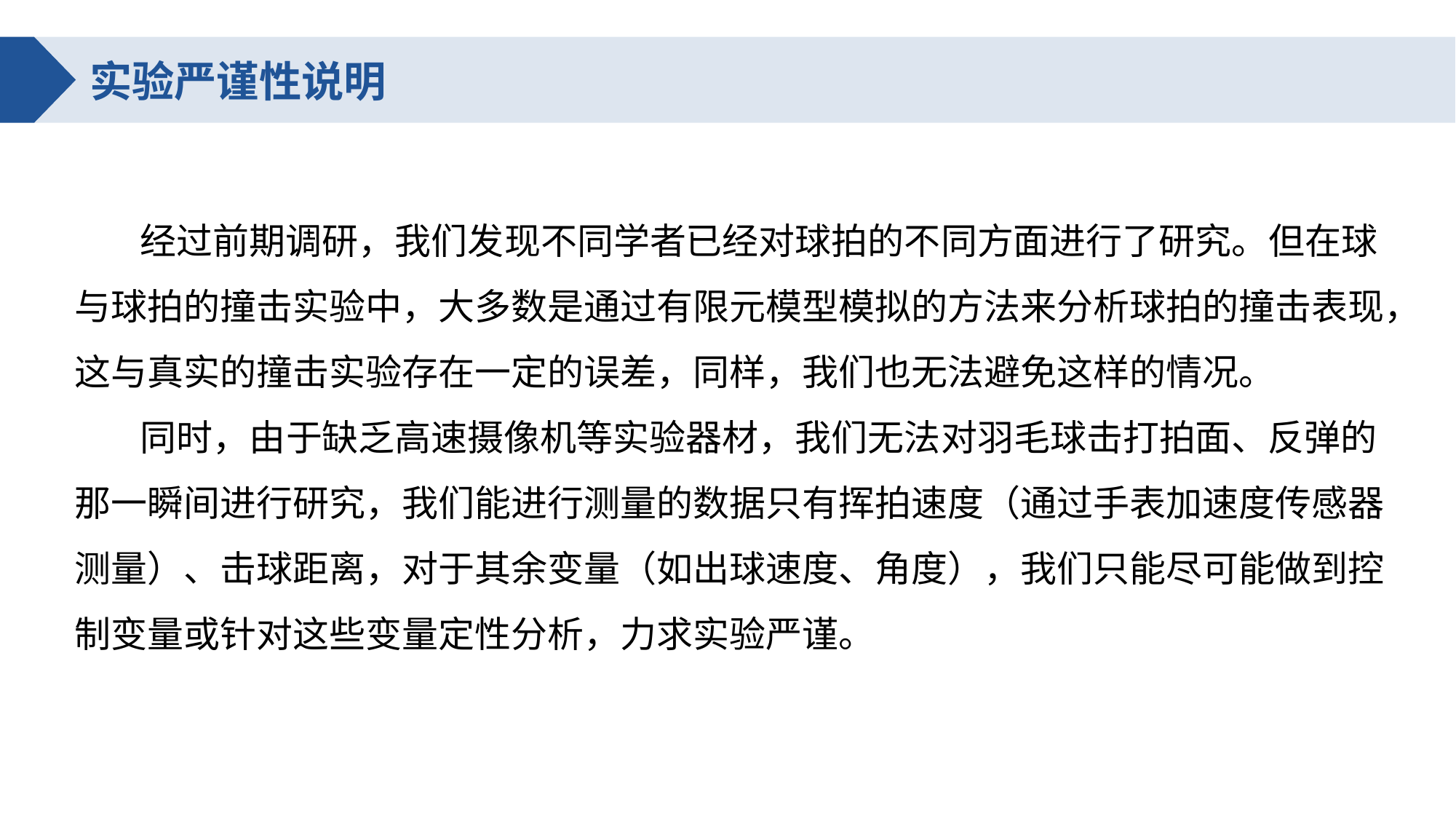

实验严谨性说明
       经过前期调研，我们发现不同学者已经对球拍的不同方面进行了研究。但在球与球拍的撞击实验中，大多数是通过有限元模型模拟的方法来分析球拍的撞击表现，这与真实的撞击实验存在一定的误差，同样，我们也无法避免这样的情况。
       同时，由于缺乏高速摄像机等实验器材，我们无法对羽毛球击打拍面、反弹的那一瞬间进行研究，我们能进行测量的数据只有挥拍速度（通过手表加速度传感器测量）、击球距离，对于其余变量（如出球速度、角度），我们只能尽可能做到控制变量或针对这些变量定性分析，力求实验严谨。